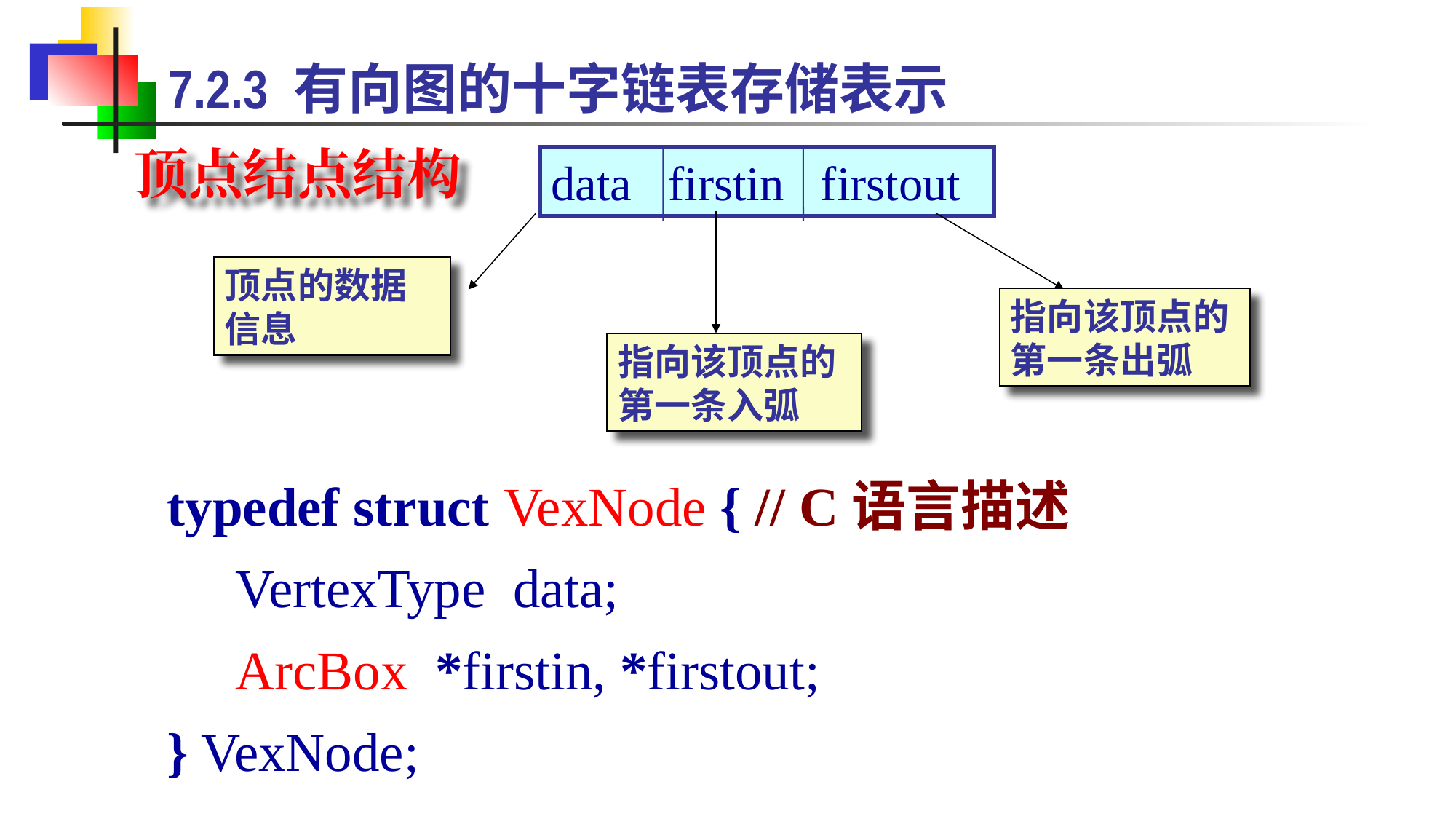

7.2.3 有向图的十字链表存储表示
顶点结点结构
data   firstin   firstout

顶点的数据信息
指向该顶点的第一条出弧
指向该顶点的第一条入弧
typedef struct VexNode { // C语言描述
     VertexType  data;
     ArcBox  *firstin, *firstout;
} VexNode;